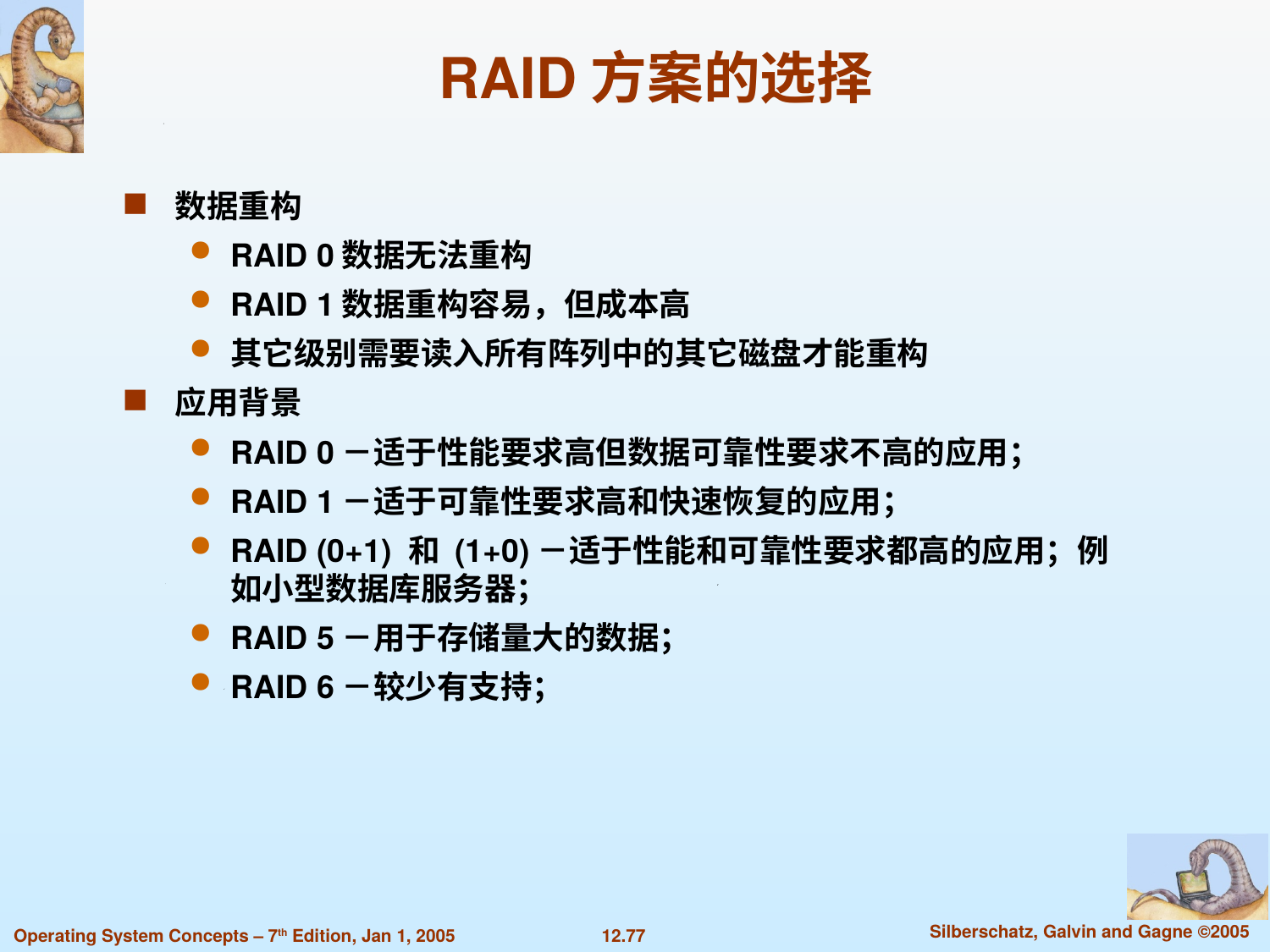

# RAID方案的选择
数据重构
RAID 0数据无法重构
RAID 1数据重构容易，但成本高
其它级别需要读入所有阵列中的其它磁盘才能重构
应用背景
RAID 0－适于性能要求高但数据可靠性要求不高的应用；
RAID 1－适于可靠性要求高和快速恢复的应用；
RAID (0+1) 和 (1+0)－适于性能和可靠性要求都高的应用；例如小型数据库服务器；
RAID 5－用于存储量大的数据；
RAID 6－较少有支持；